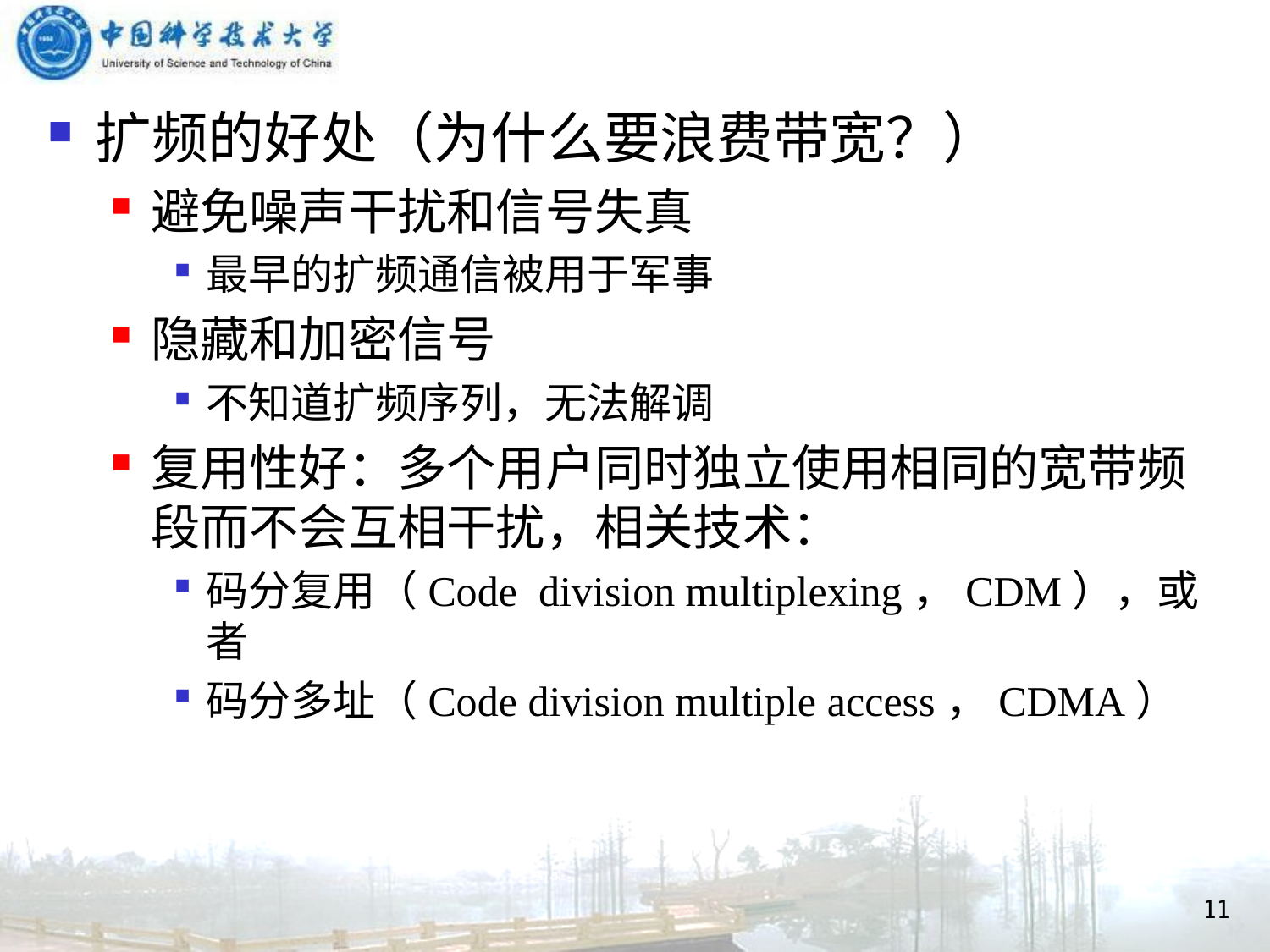

扩频的好处（为什么要浪费带宽？）
避免噪声干扰和信号失真
最早的扩频通信被用于军事
隐藏和加密信号
不知道扩频序列，无法解调
复用性好：多个用户同时独立使用相同的宽带频段而不会互相干扰，相关技术：
码分复用（Code  division multiplexing，CDM），或者
码分多址（Code division multiple access，CDMA）
11